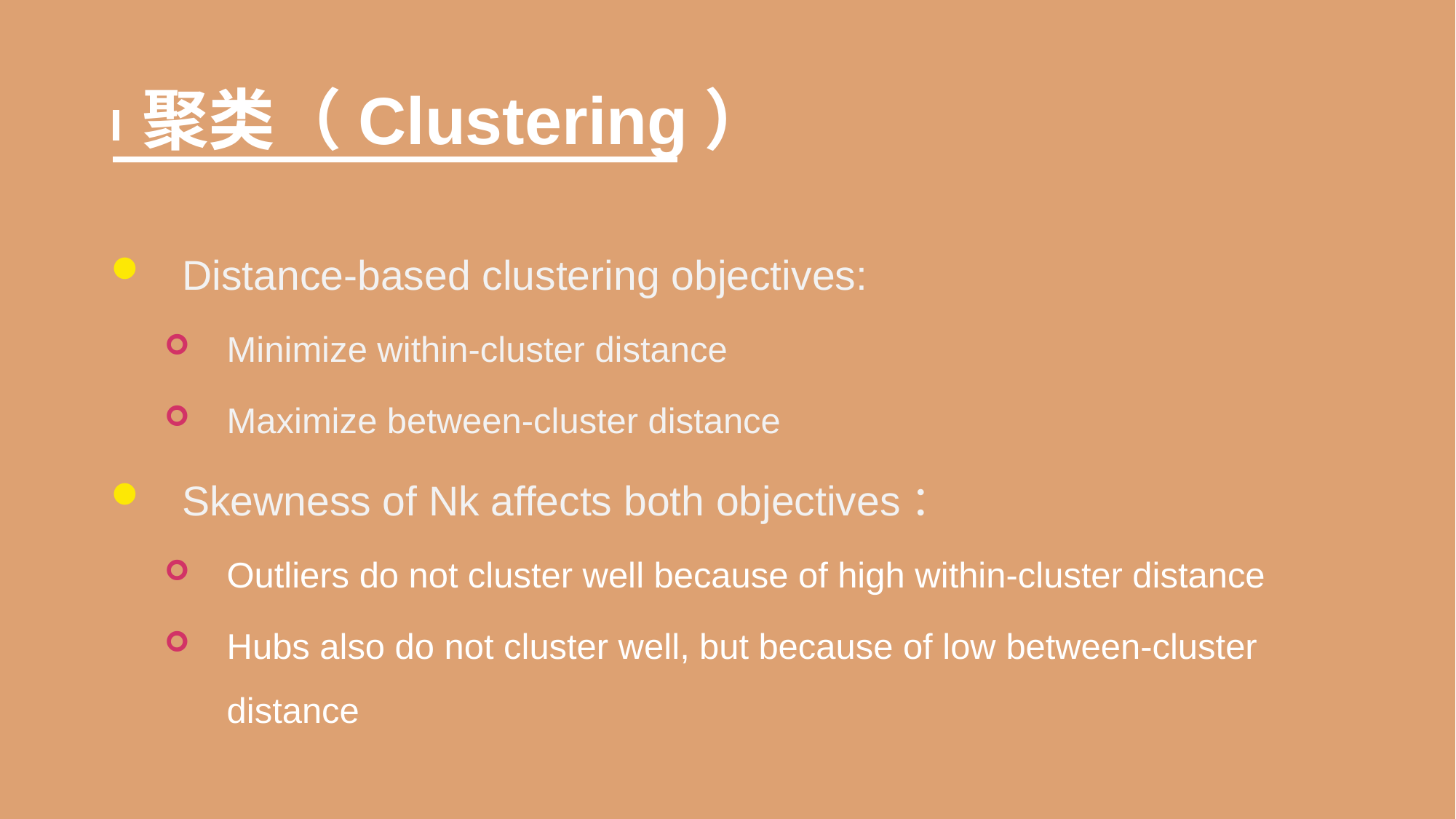

# 聚类（Clustering）

Distance-based clustering objectives:
Minimize within-cluster distance
Maximize between-cluster distance
Skewness of Nk affects both objectives：
Outliers do not cluster well because of high within-cluster distance
Hubs also do not cluster well, but because of low between-cluster distance